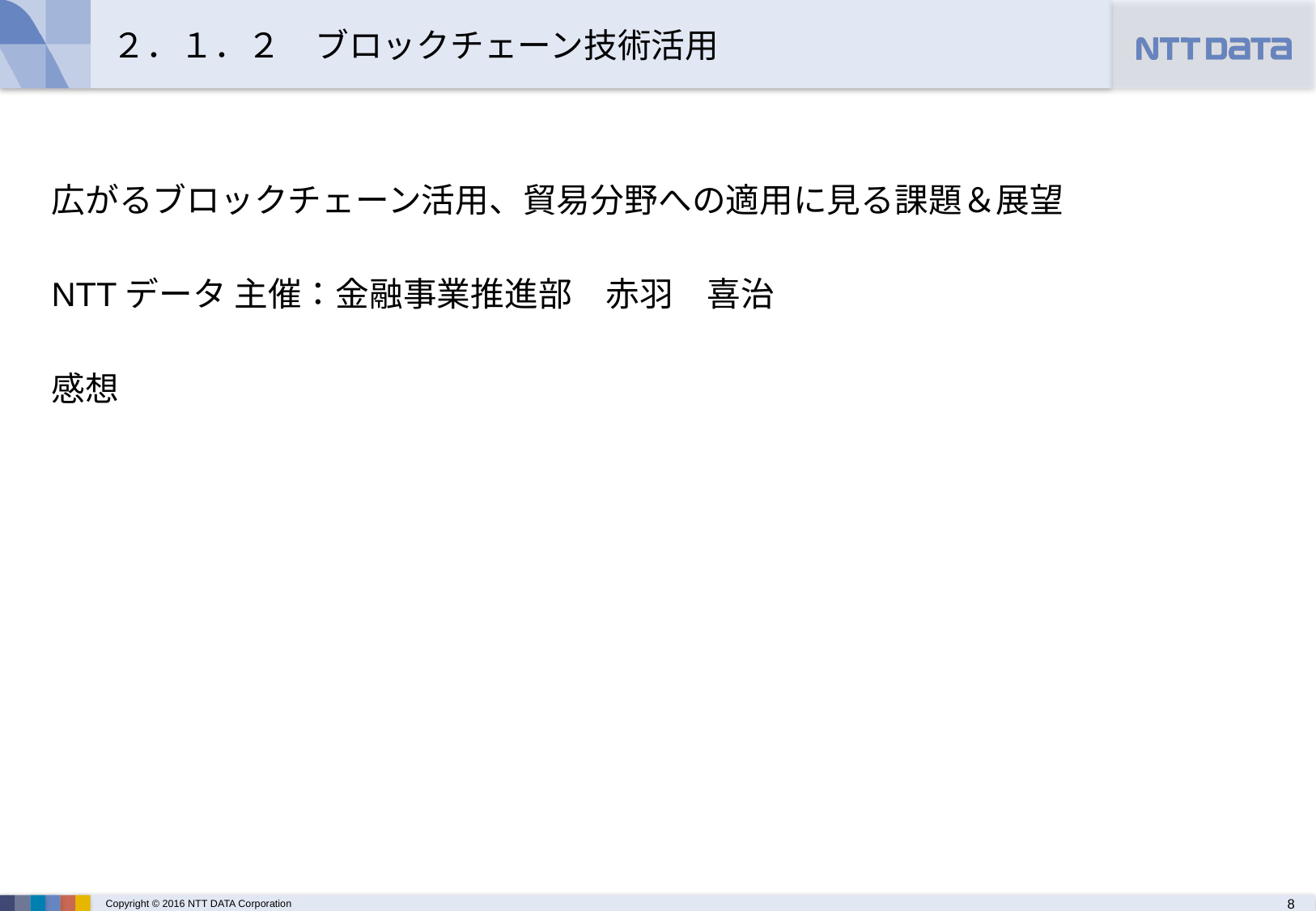

# ２．１．２　ブロックチェーン技術活用

広がるブロックチェーン活用、貿易分野への適用に見る課題＆展望

NTTデータ 主催：金融事業推進部　赤羽　喜治

感想